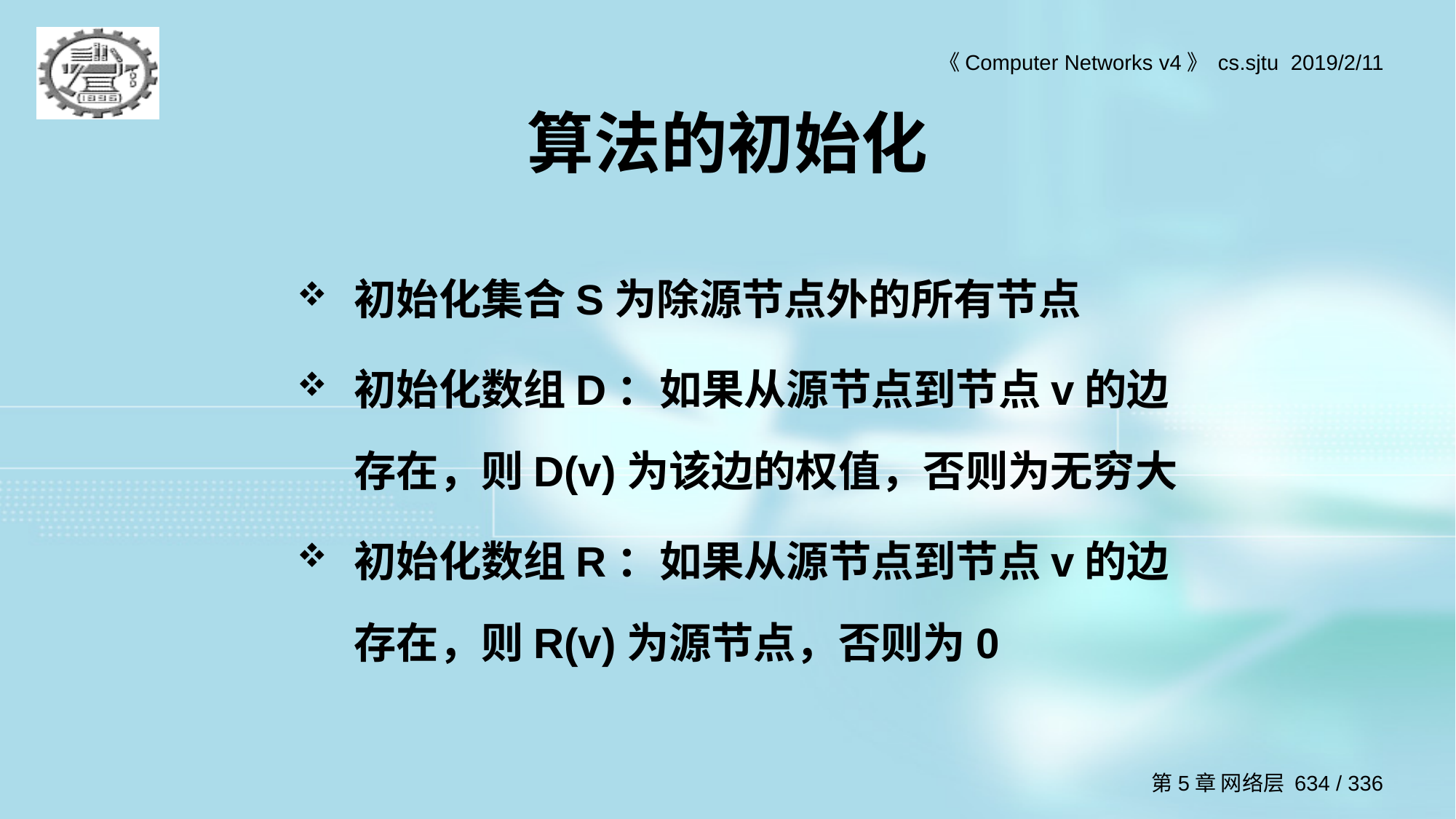

# 算法的初始化
初始化集合S为除源节点外的所有节点
初始化数组D：如果从源节点到节点v的边存在，则D(v)为该边的权值，否则为无穷大
初始化数组R：如果从源节点到节点v的边存在，则R(v)为源节点，否则为0